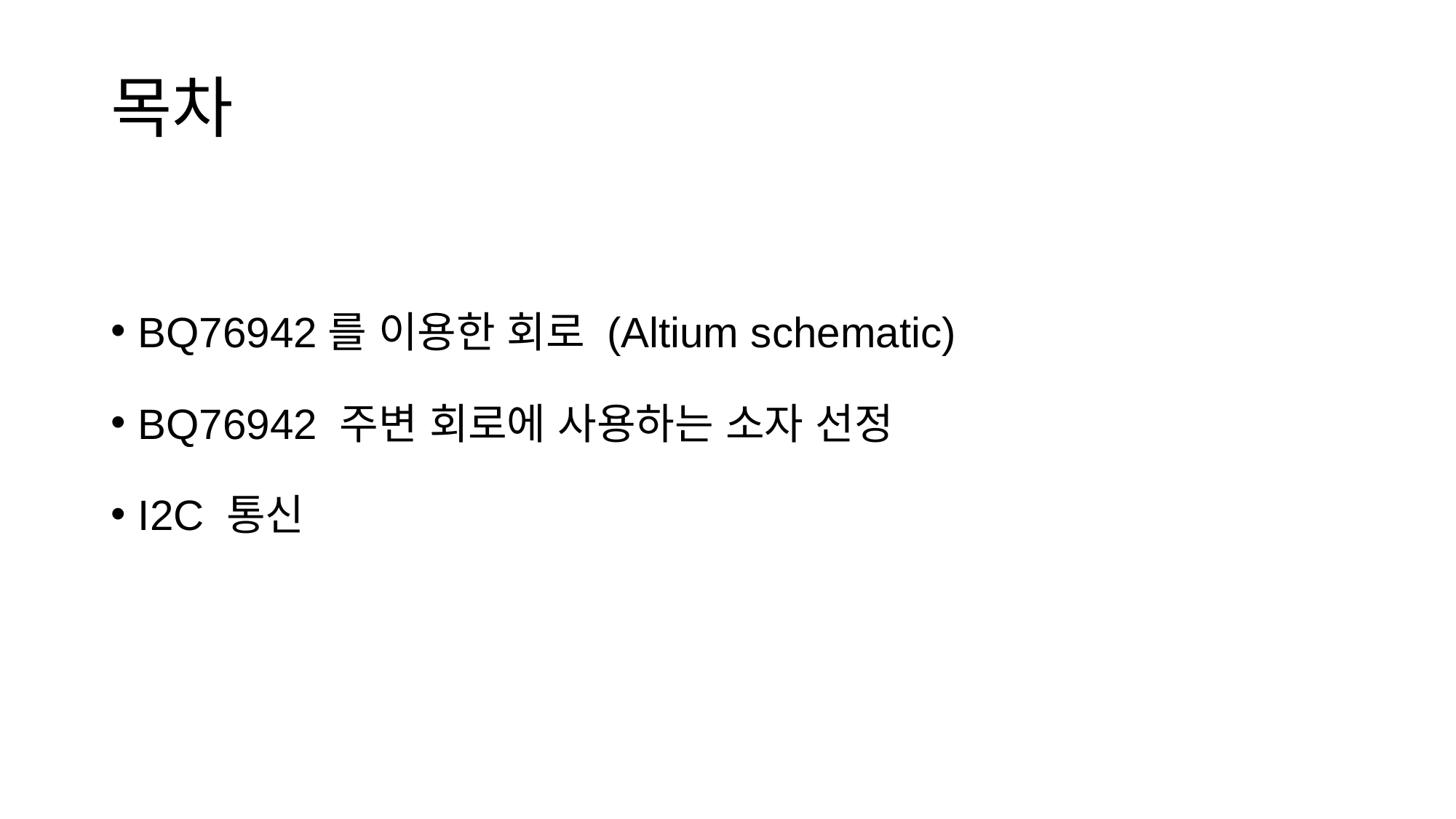

# 목차
BQ76942를 이용한 회로 (Altium schematic)
BQ76942 주변 회로에 사용하는 소자 선정
I2C 통신